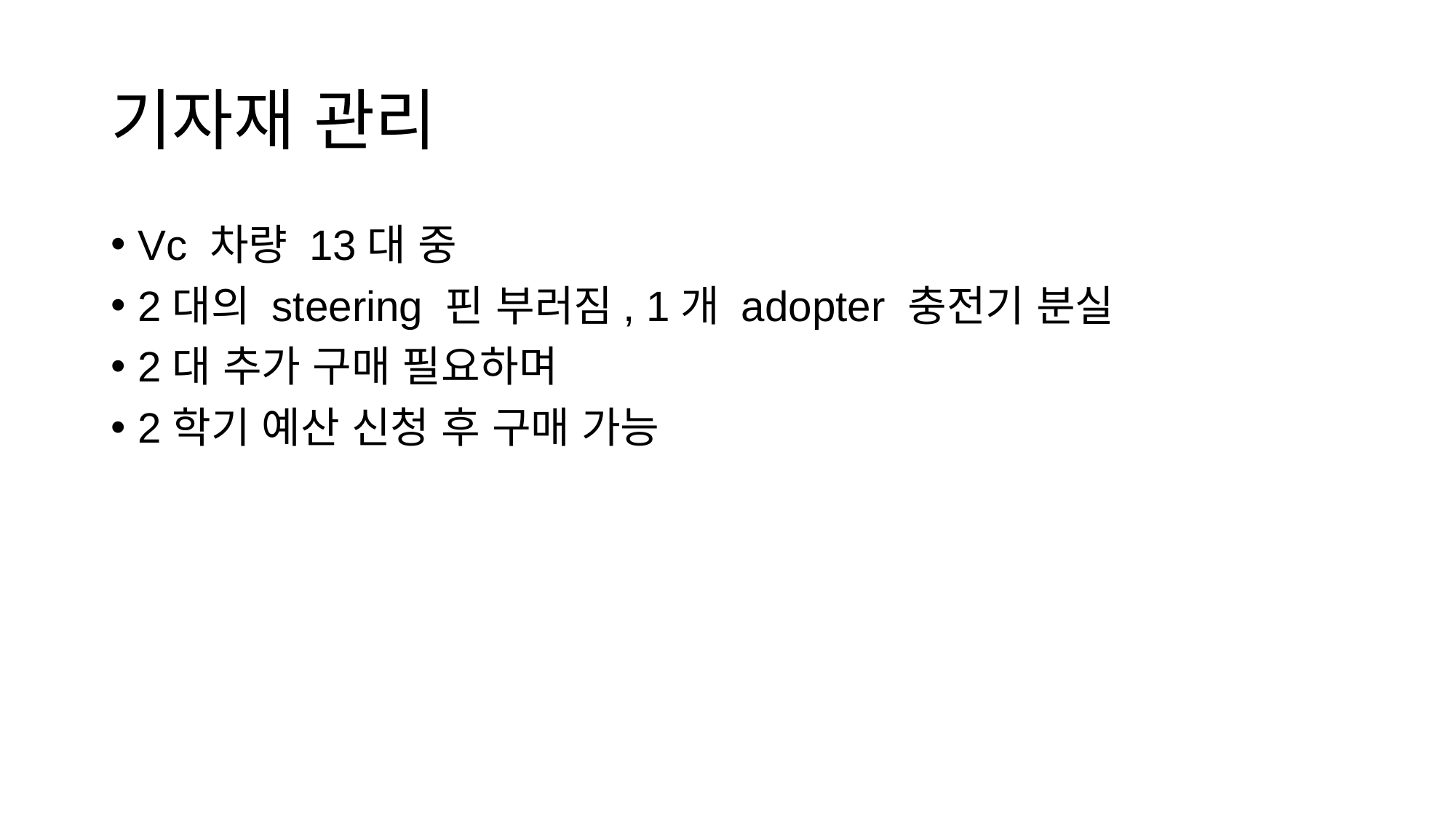

# 기자재 관리
Vc 차량 13대 중
2대의 steering 핀 부러짐, 1개 adopter 충전기 분실
2대 추가 구매 필요하며
2학기 예산 신청 후 구매 가능